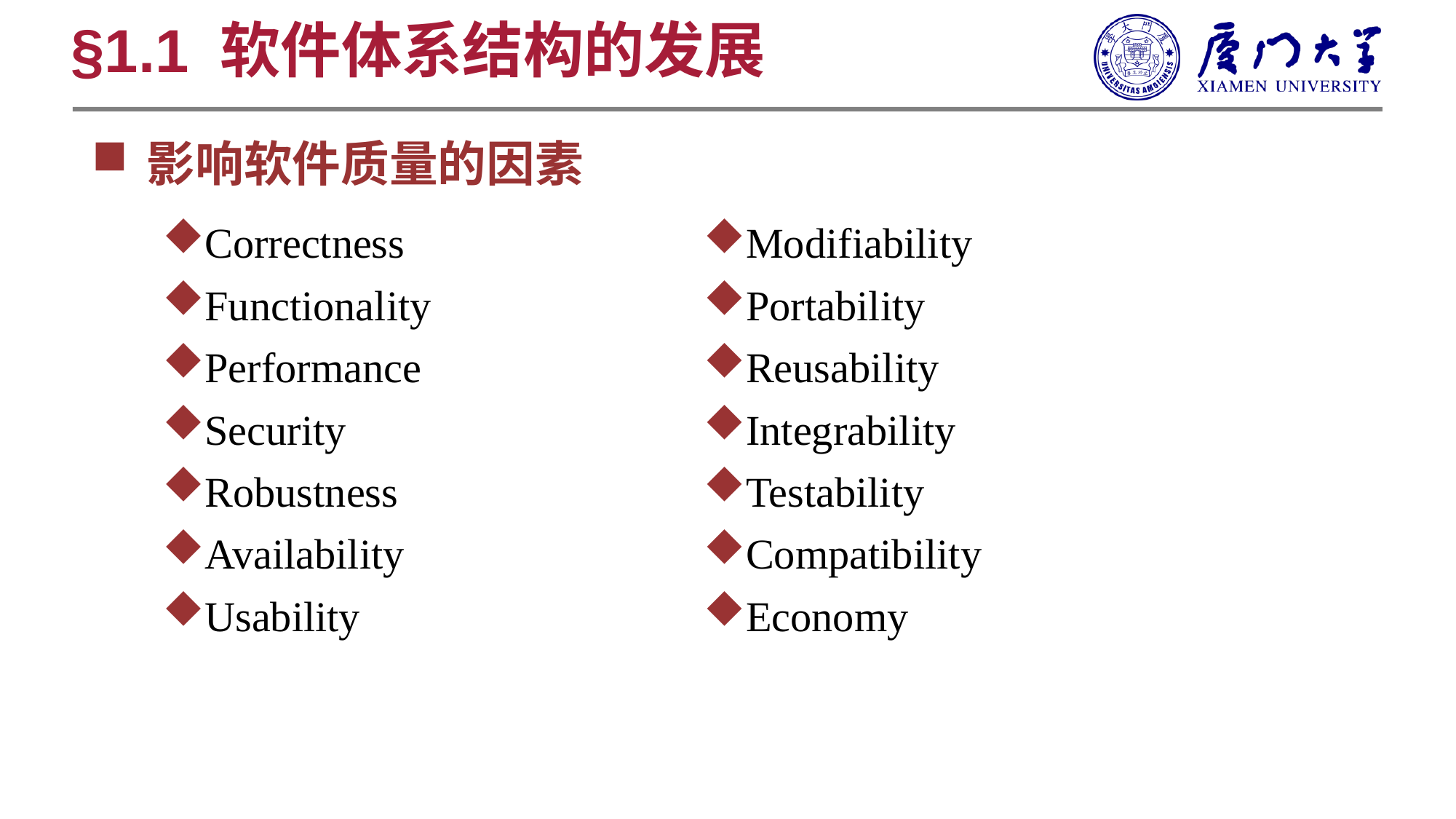

§1.1 软件体系结构的发展
影响软件质量的因素
Correctness
Functionality
Performance
Security
Robustness
Availability
Usability
Modifiability
Portability
Reusability
Integrability
Testability
Compatibility
Economy